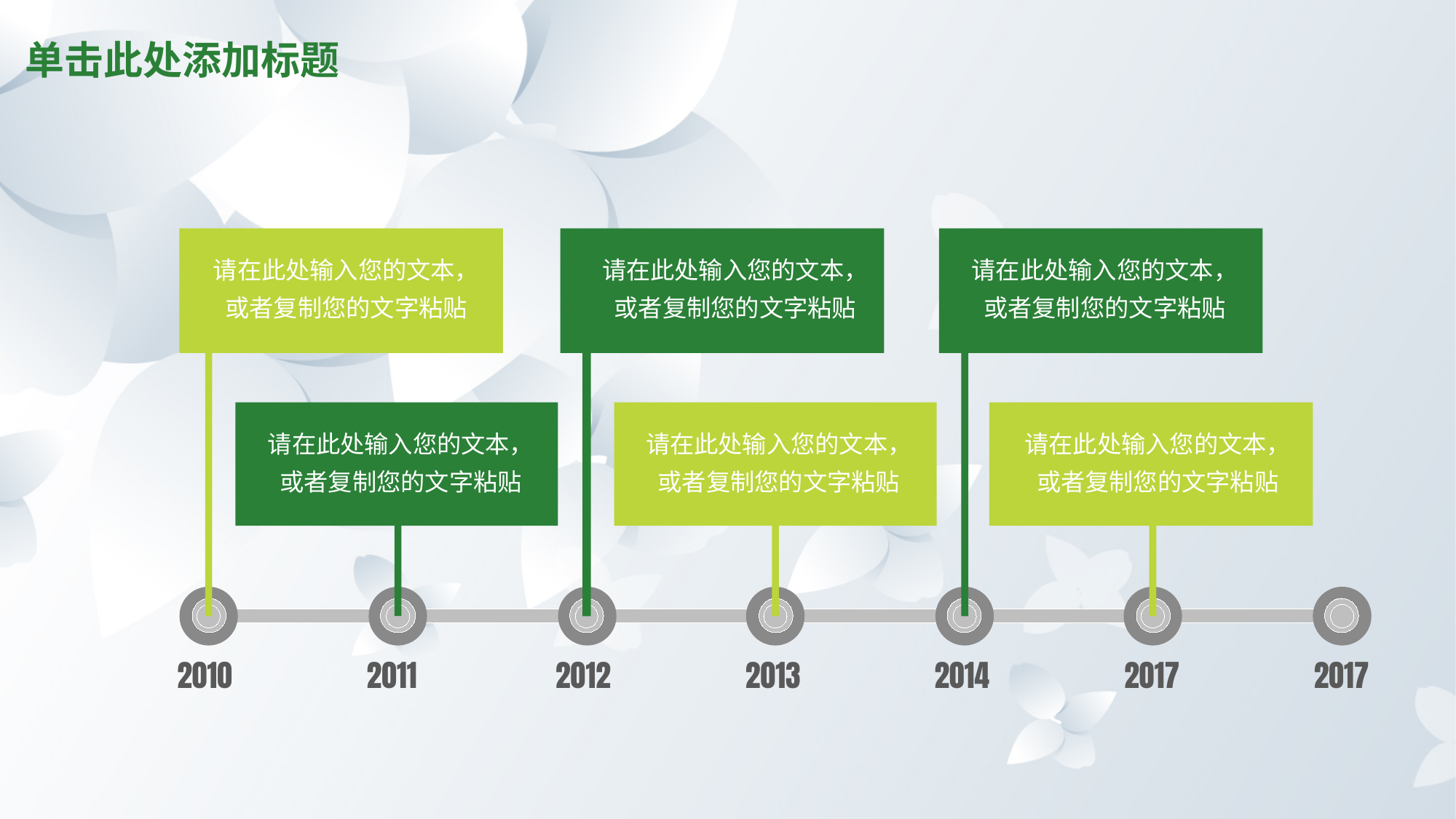

# 单击此处添加标题

请在此处输入您的文本，或者复制您的文字粘贴
请在此处输入您的文本，或者复制您的文字粘贴
请在此处输入您的文本，或者复制您的文字粘贴

请在此处输入您的文本，或者复制您的文字粘贴
请在此处输入您的文本，或者复制您的文字粘贴
请在此处输入您的文本，或者复制您的文字粘贴

2010
2011
2012
2013
2014
2017
2017